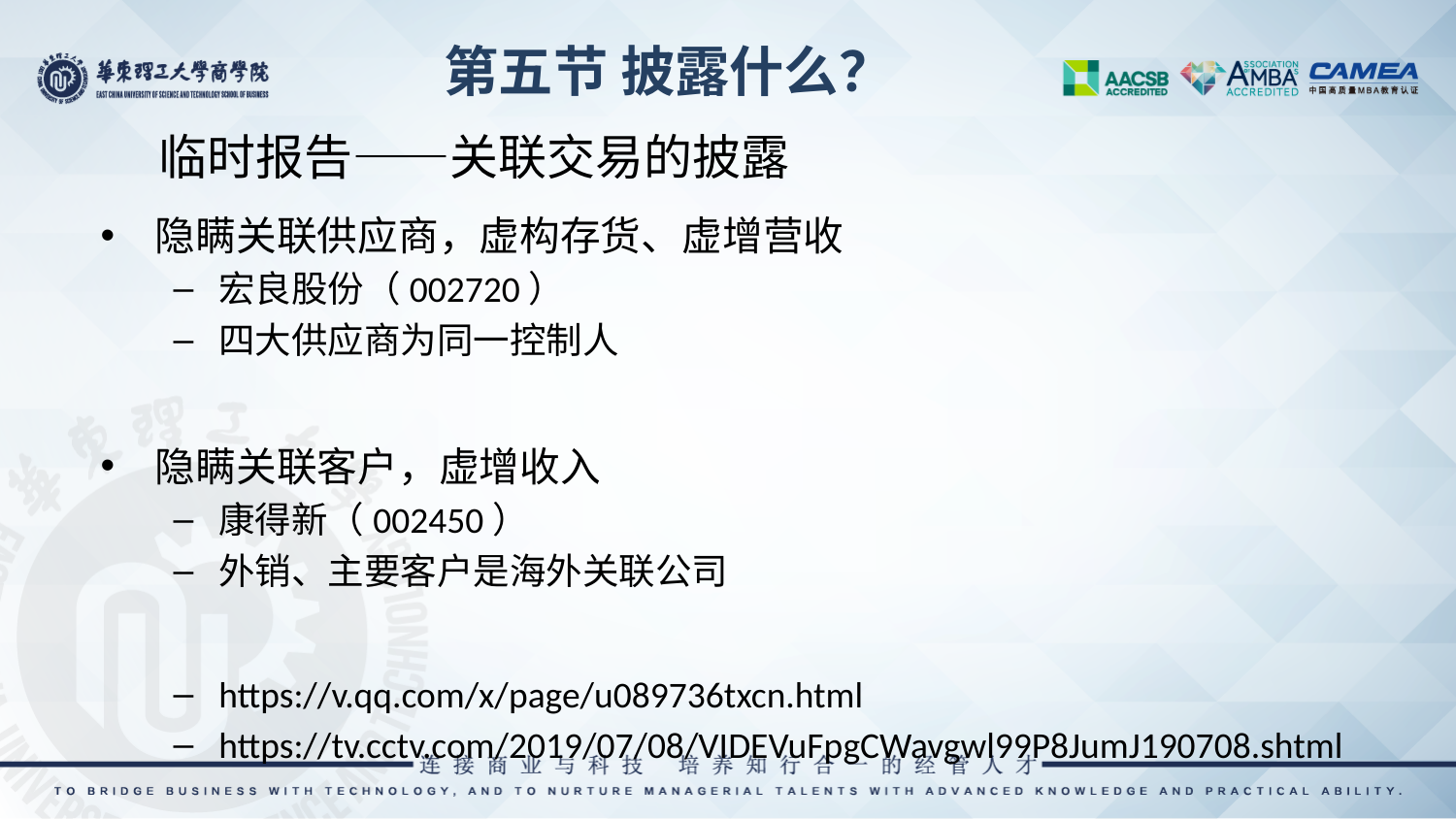

第五节 披露什么？
# 临时报告——关联交易的披露
隐瞒关联供应商，虚构存货、虚增营收
宏良股份（002720）
四大供应商为同一控制人

隐瞒关联客户，虚增收入
康得新（002450）
外销、主要客户是海外关联公司

https://v.qq.com/x/page/u089736txcn.html
https://tv.cctv.com/2019/07/08/VIDEVuFpgCWavgwl99P8JumJ190708.shtml
32